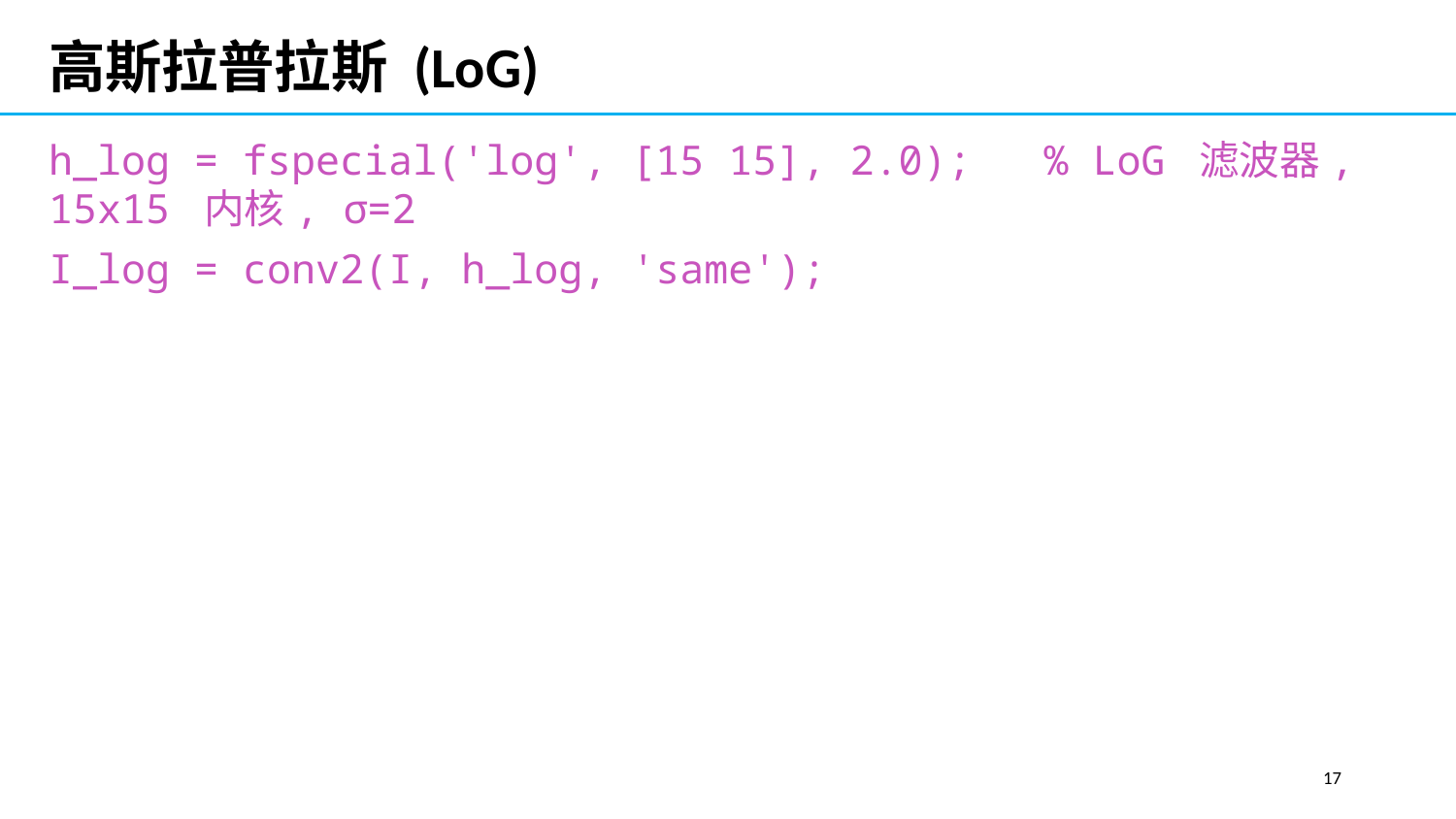

# 高斯拉普拉斯 (LoG)
h_log = fspecial('log', [15 15], 2.0);   % LoG 滤波器, 15x15 内核, σ=2
I_log = conv2(I, h_log, 'same');
17